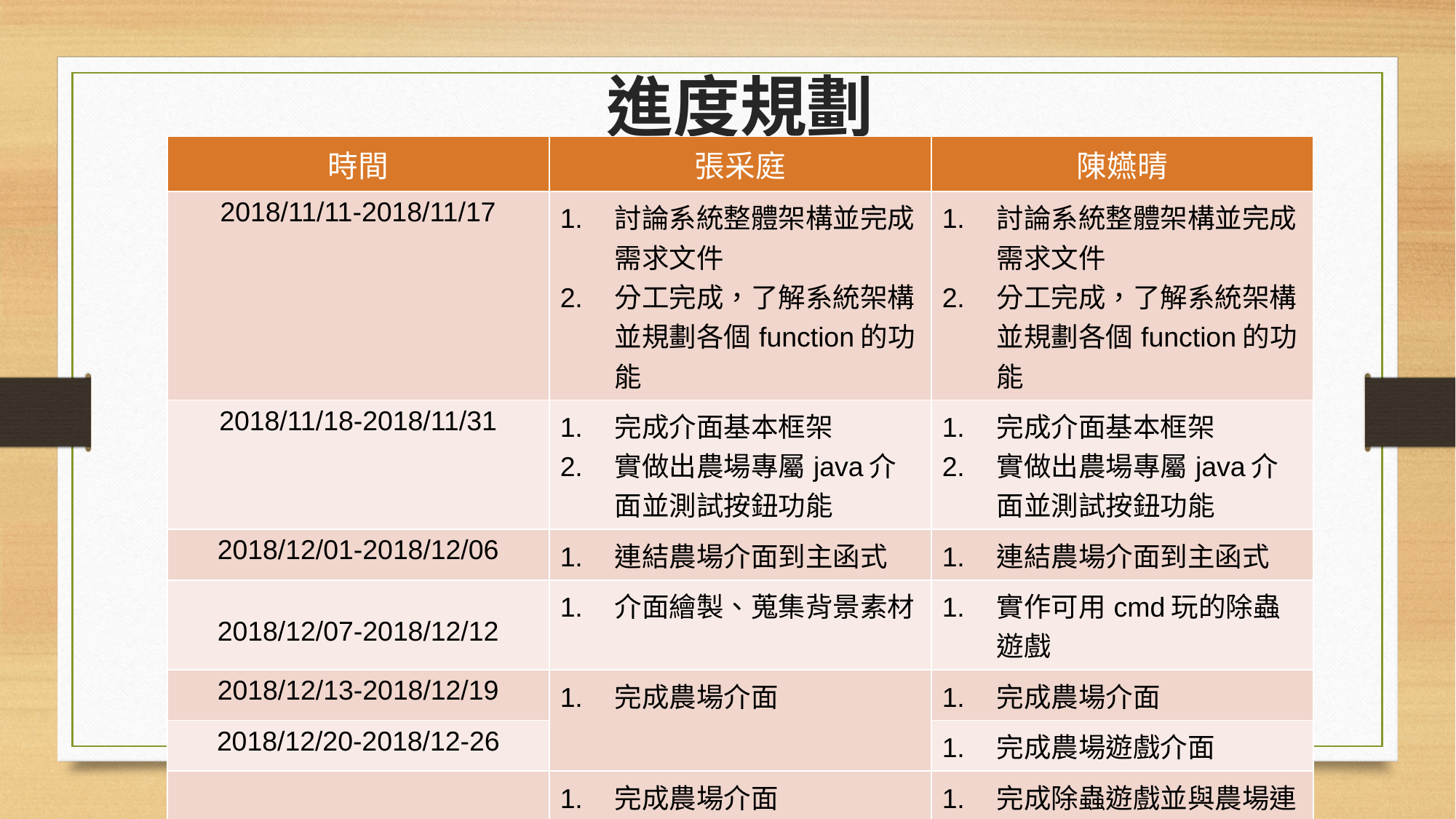

# 進度規劃
| 時間 | 張采庭 | 陳嬿晴 |
| --- | --- | --- |
| 2018/11/11-2018/11/17 | 討論系統整體架構並完成需求文件 分工完成，了解系統架構並規劃各個function的功能 | 討論系統整體架構並完成需求文件 分工完成，了解系統架構並規劃各個function的功能 |
| 2018/11/18-2018/11/31 | 完成介面基本框架 實做出農場專屬java介面並測試按鈕功能 | 完成介面基本框架 實做出農場專屬java介面並測試按鈕功能 |
| 2018/12/01-2018/12/06 | 連結農場介面到主函式 | 連結農場介面到主函式 |
| 2018/12/07-2018/12/12 | 介面繪製、蒐集背景素材 | 實作可用cmd玩的除蟲遊戲 |
| 2018/12/13-2018/12/19 | 完成農場介面 | 完成農場介面 |
| 2018/12/20-2018/12-26 |  | 完成農場遊戲介面 |
| 2018/12/27-2019/01/09 | 完成農場介面 整體遊戲除錯 完成期末報告 | 完成除蟲遊戲並與農場連結 整體遊戲除錯和微調整 完成期末報告 |